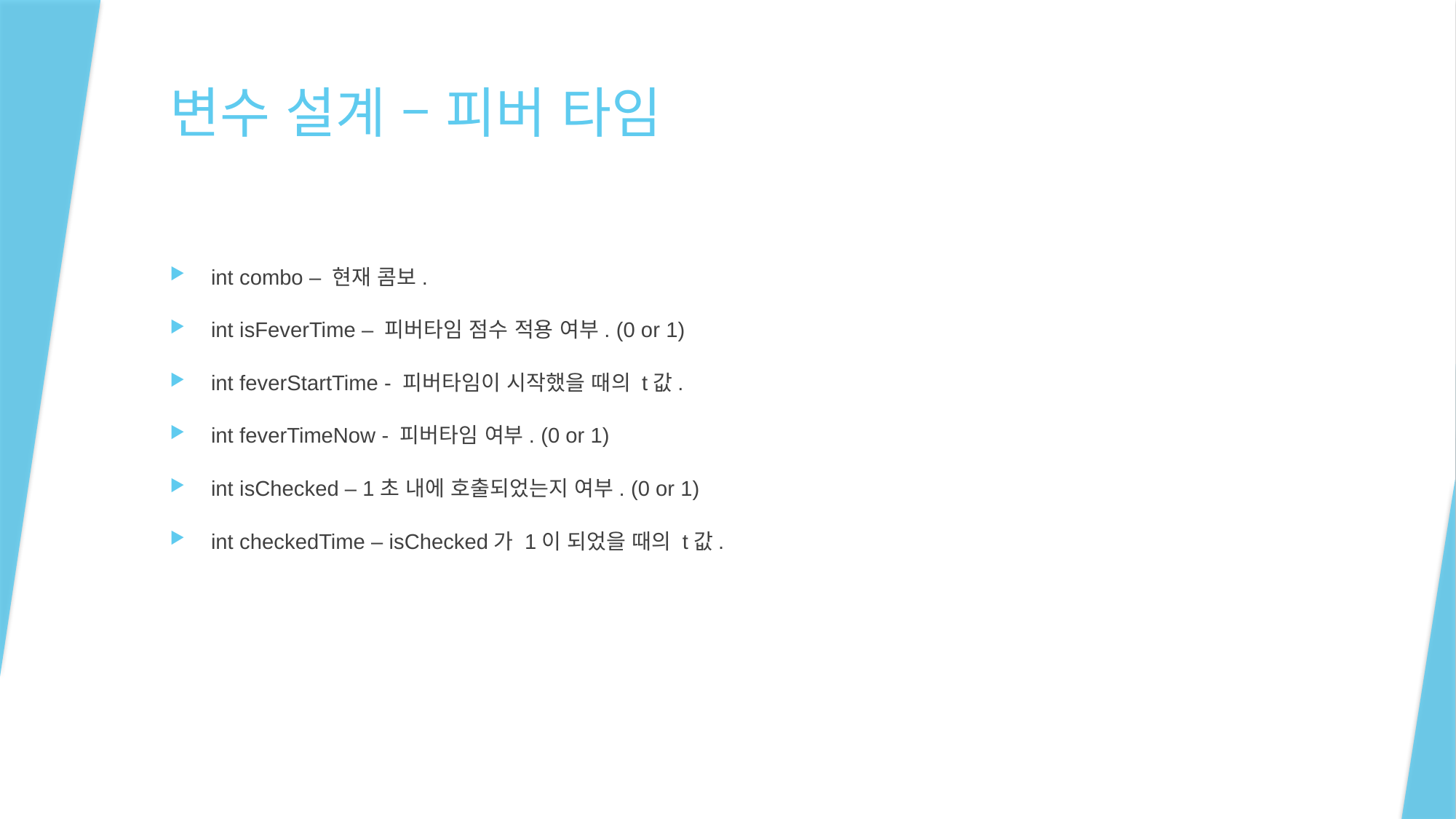

# 변수 설계 – 피버 타임
int combo – 현재 콤보.
int isFeverTime – 피버타임 점수 적용 여부. (0 or 1)
int feverStartTime - 피버타임이 시작했을 때의 t값.
int feverTimeNow - 피버타임 여부. (0 or 1)
int isChecked – 1초 내에 호출되었는지 여부. (0 or 1)
int checkedTime – isChecked가 1이 되었을 때의 t값.